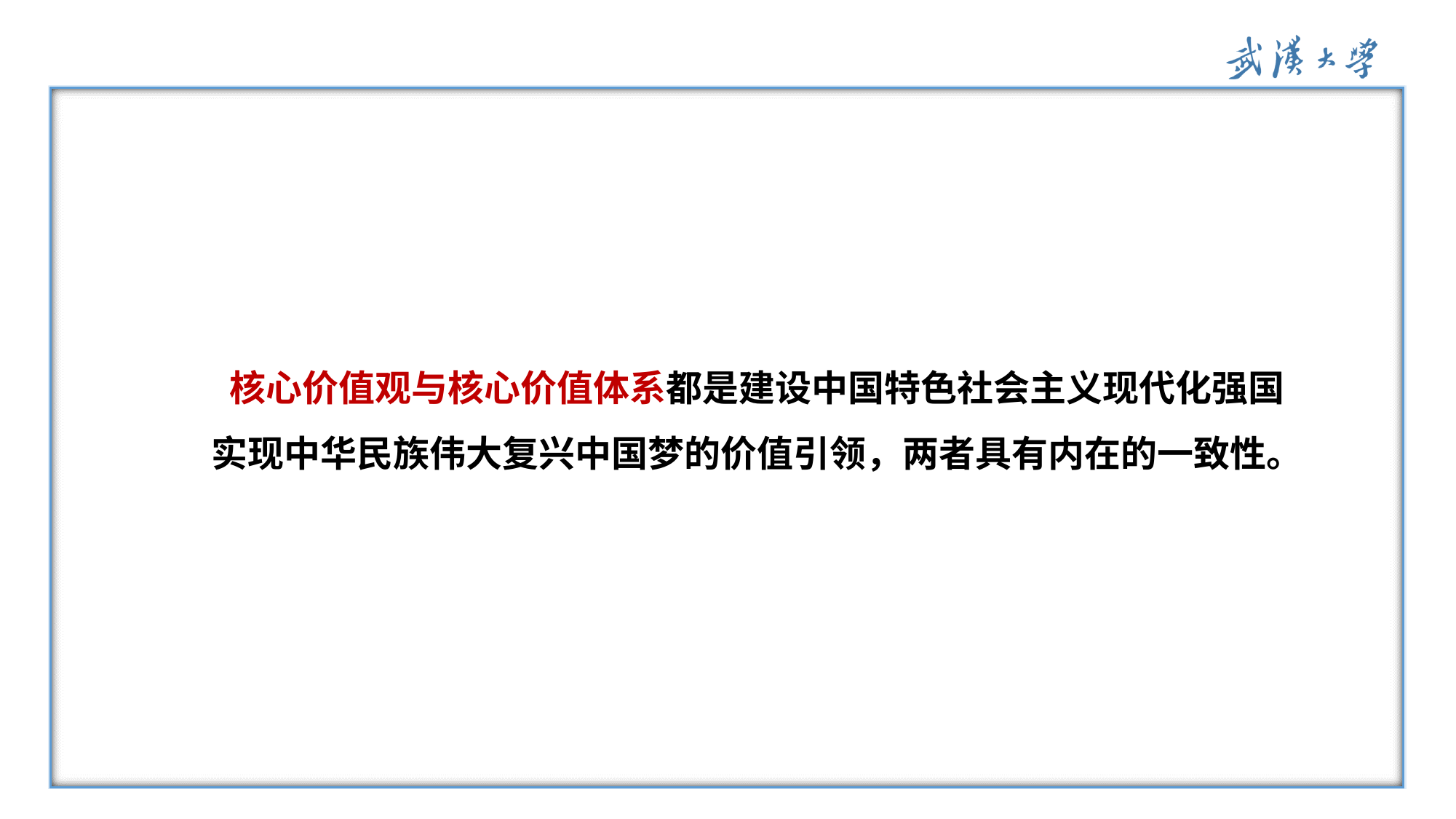

核心价值观与核心价值体系都是建设中国特色社会主义现代化强国
实现中华民族伟大复兴中国梦的价值引领，两者具有内在的一致性。